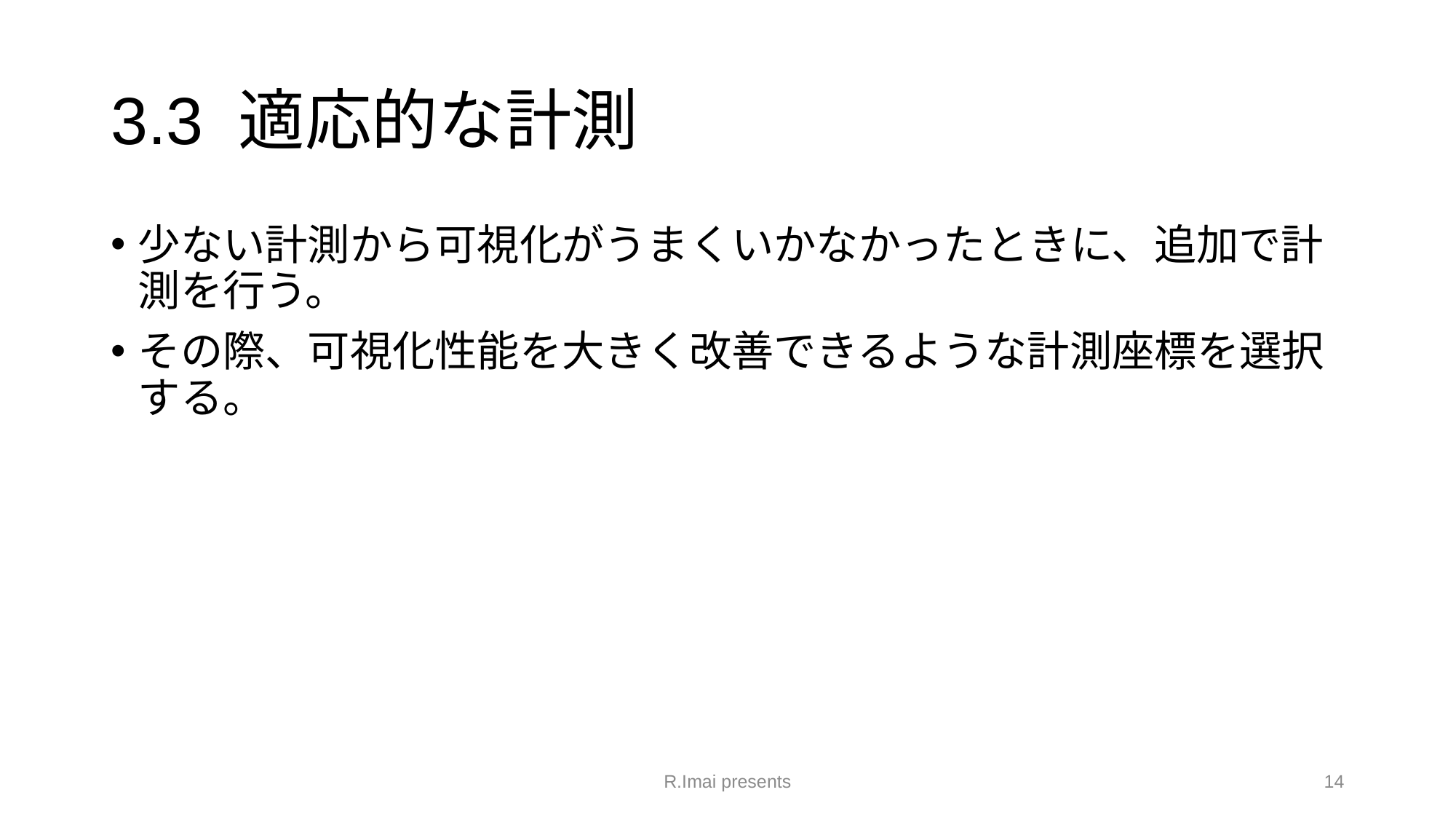

# 3.3 適応的な計測
少ない計測から可視化がうまくいかなかったときに、追加で計測を行う。
その際、可視化性能を大きく改善できるような計測座標を選択する。
R.Imai presents
14